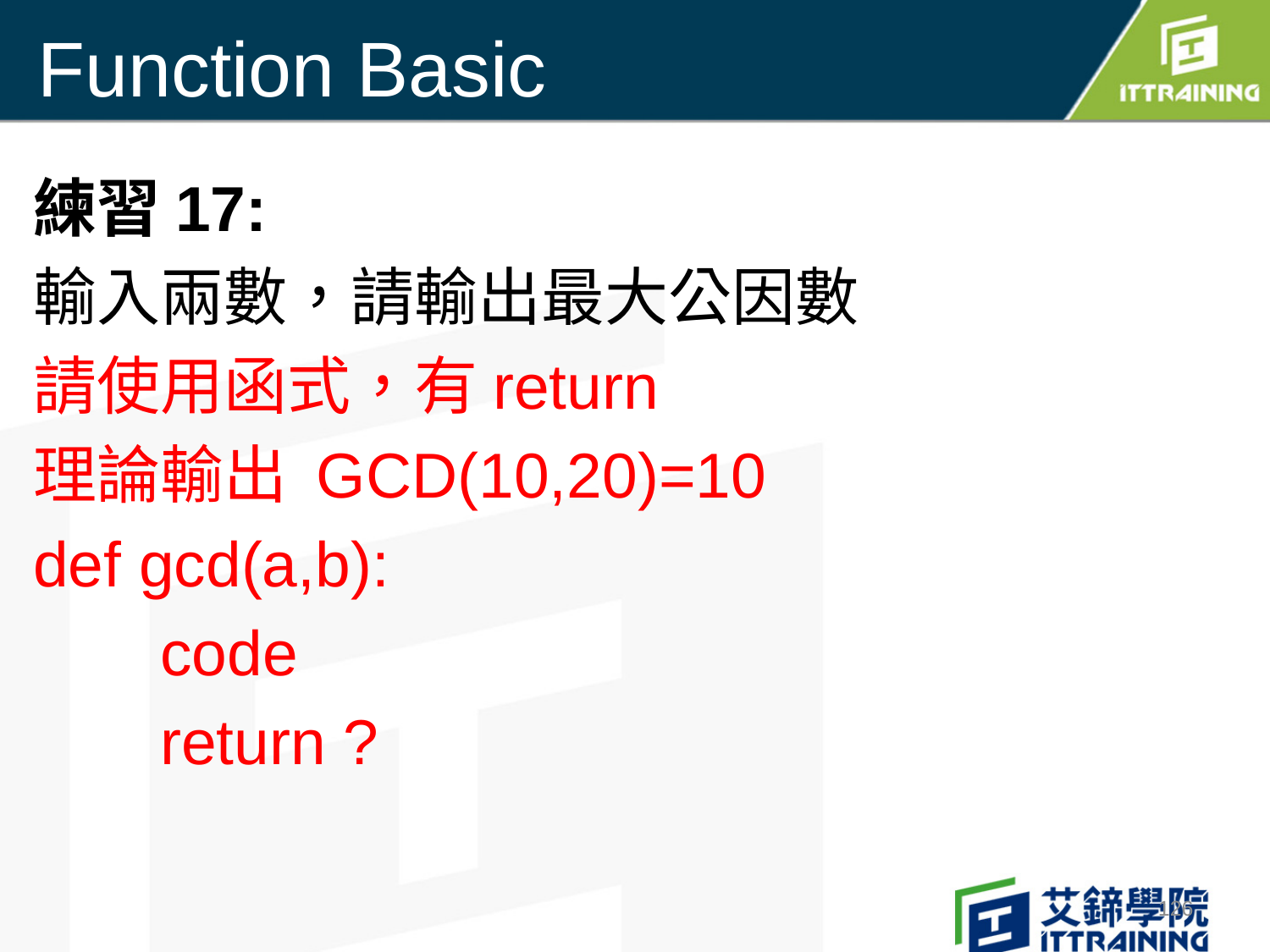

# Function Basic
練習17:
輸入兩數，請輸出最大公因數
請使用函式，有return
理論輸出 GCD(10,20)=10
def gcd(a,b):
	code
	return ?
126